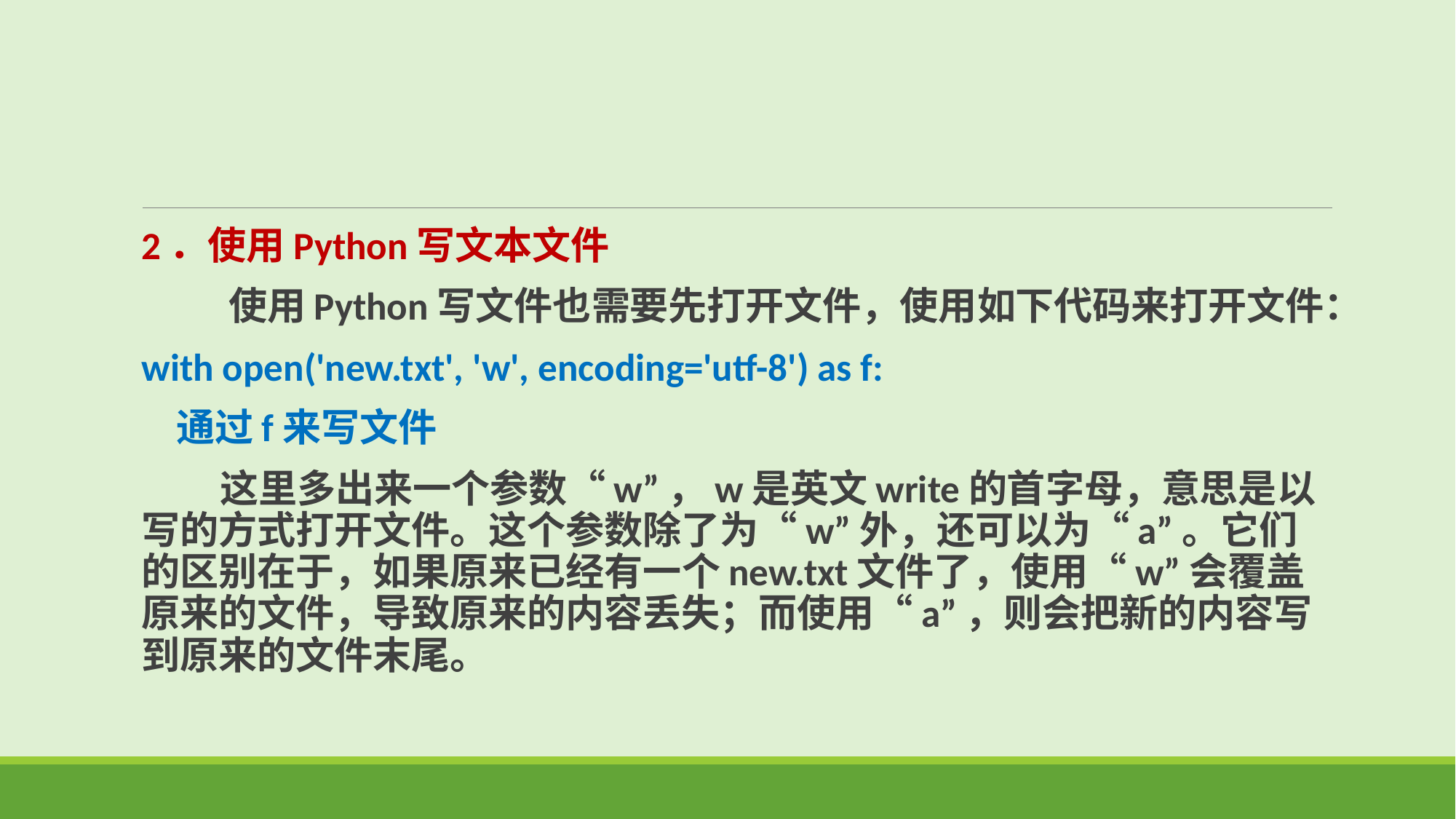

2．使用Python写文本文件
         使用Python写文件也需要先打开文件，使用如下代码来打开文件：
with open('new.txt', 'w', encoding='utf-8') as f:
   通过f来写文件
        这里多出来一个参数“w”，w是英文write的首字母，意思是以写的方式打开文件。这个参数除了为“w”外，还可以为“a”。它们的区别在于，如果原来已经有一个new.txt文件了，使用“w”会覆盖原来的文件，导致原来的内容丢失；而使用“a”，则会把新的内容写到原来的文件末尾。